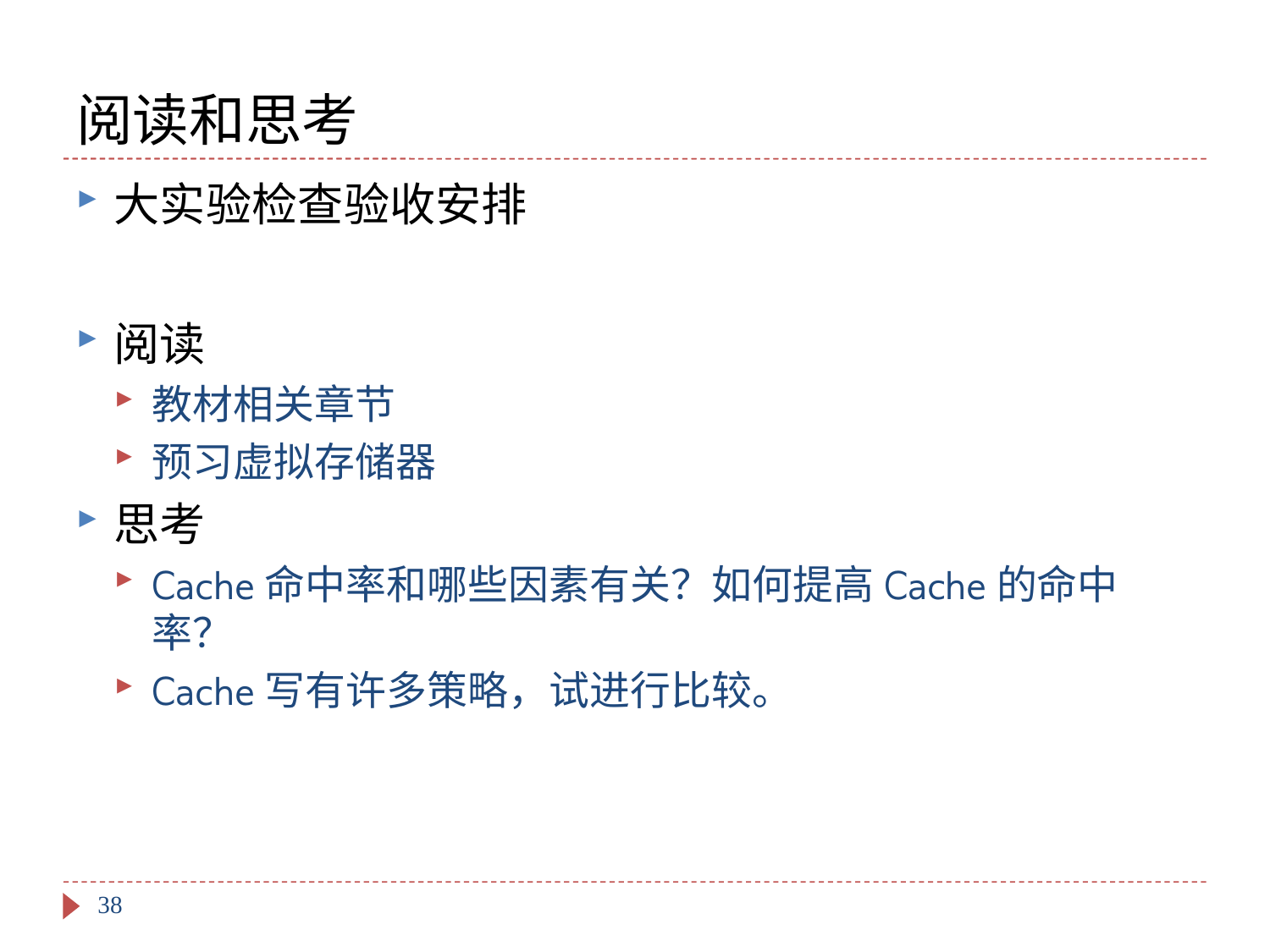

# 阅读和思考
大实验检查验收安排

阅读
教材相关章节
预习虚拟存储器
思考
Cache命中率和哪些因素有关？如何提高Cache的命中率？
Cache写有许多策略，试进行比较。

38